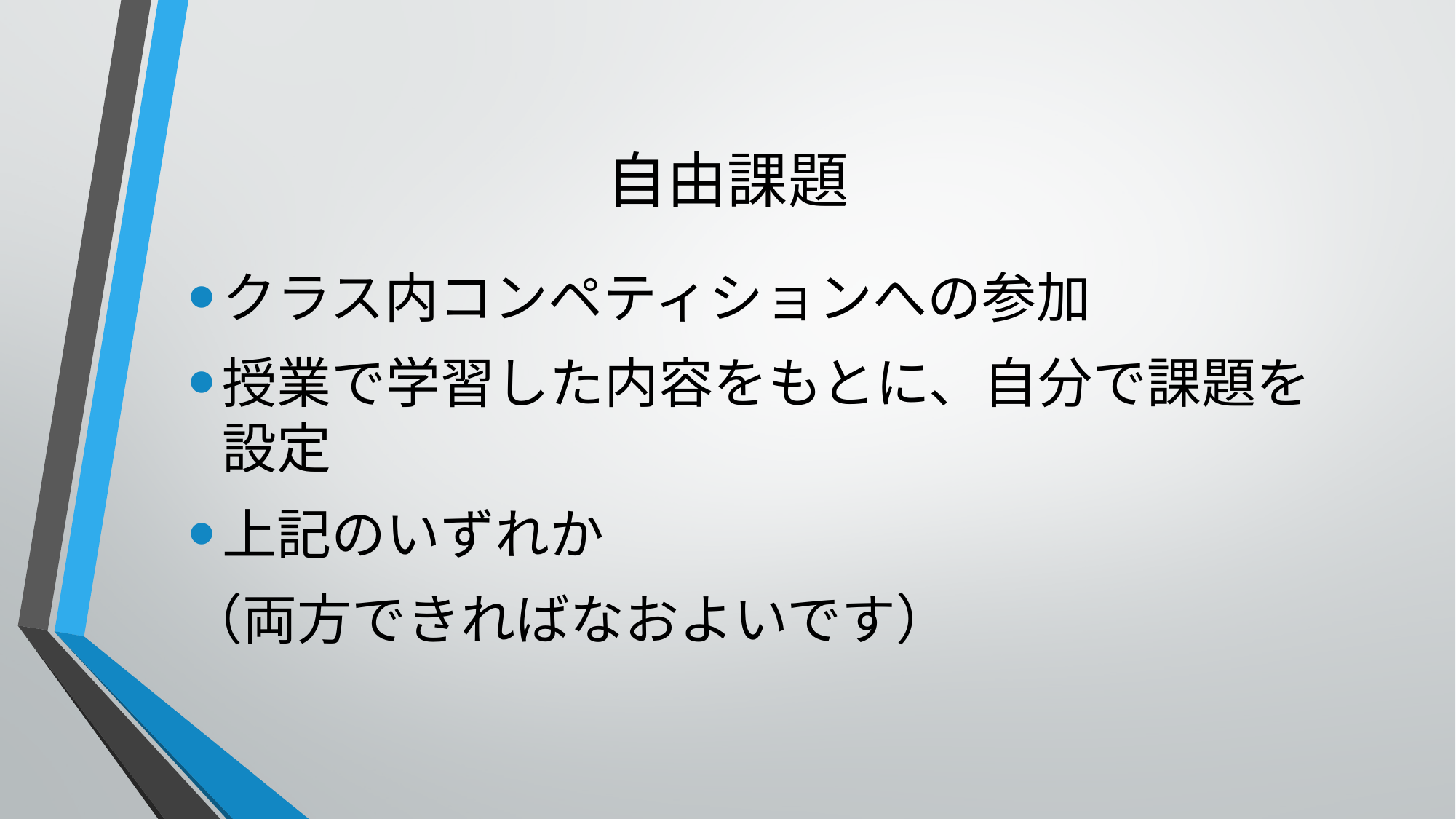

# 自由課題
クラス内コンペティションへの参加
授業で学習した内容をもとに、自分で課題を設定
上記のいずれか
（両方できればなおよいです）